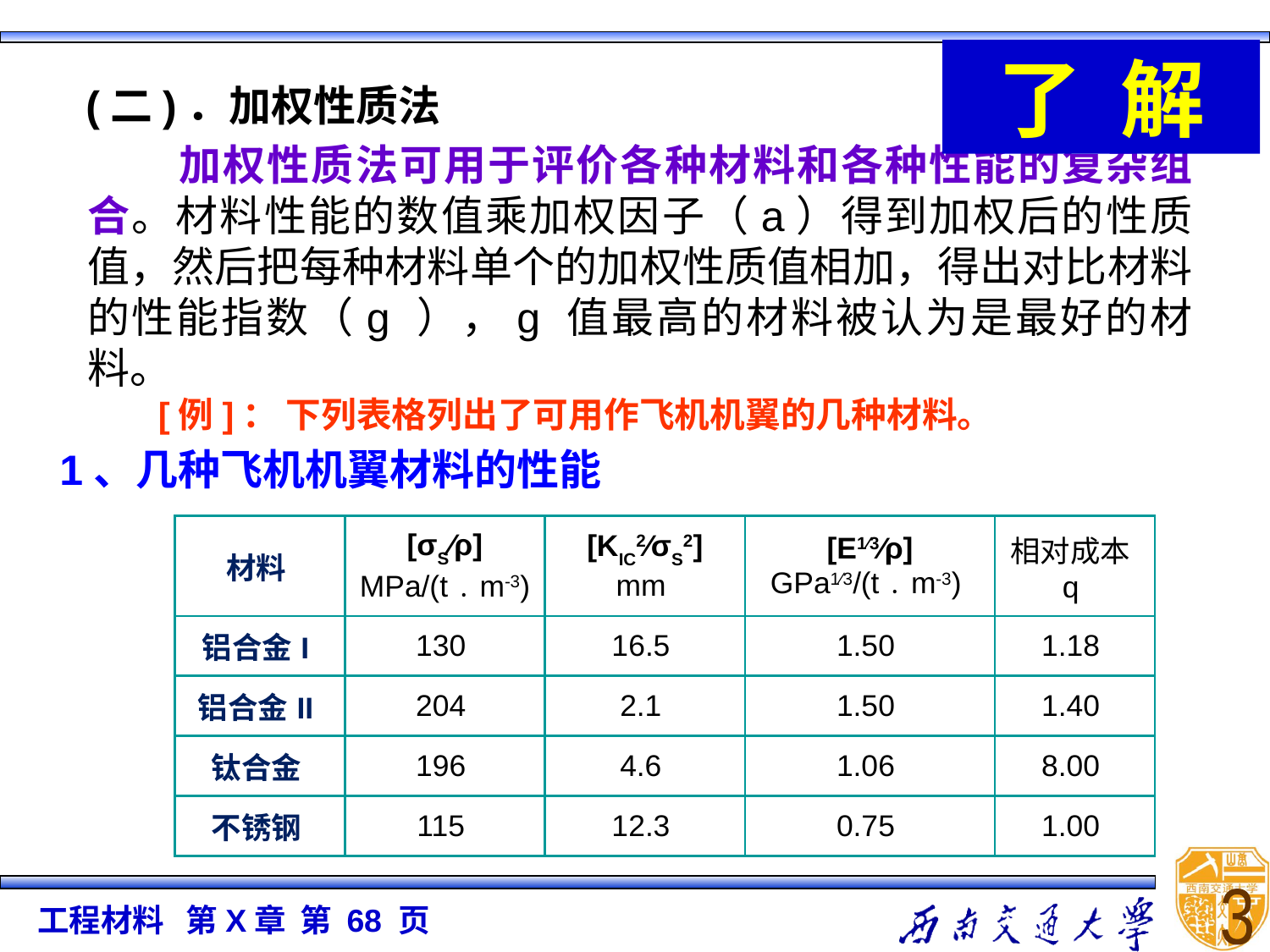

了  解
(二)．加权性质法
       加权性质法可用于评价各种材料和各种性能的复杂组合。材料性能的数值乘加权因子（a）得到加权后的性质值，然后把每种材料单个的加权性质值相加，得出对比材料的性能指数（g ），g 值最高的材料被认为是最好的材料。
[例]： 下列表格列出了可用作飞机机翼的几种材料。
1、几种飞机机翼材料的性能
| 材料 | [σS∕ρ] MPa/(t﹒m-3) | [KIC2∕σS2] mm | [E1∕3∕ρ] GPa1∕3/(t﹒m-3) | 相对成本q |
| --- | --- | --- | --- | --- |
| 铝合金I | 130 | 16.5 | 1.50 | 1.18 |
| 铝合金II | 204 | 2.1 | 1.50 | 1.40 |
| 钛合金 | 196 | 4.6 | 1.06 | 8.00 |
| 不锈钢 | 115 | 12.3 | 0.75 | 1.00 |
3